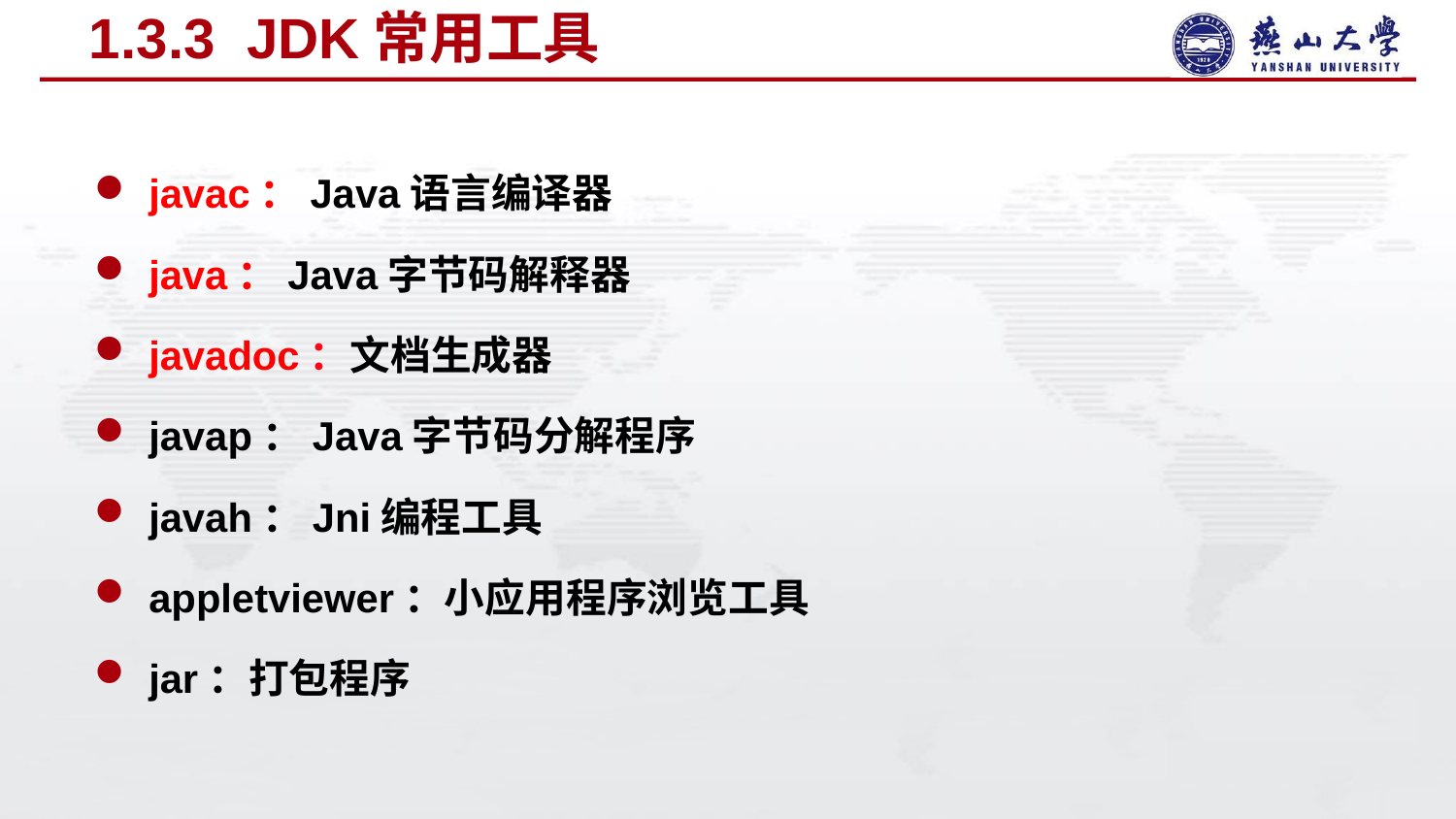

# 1.3.3  JDK常用工具
javac：Java语言编译器
java：Java字节码解释器
javadoc：文档生成器
javap：Java字节码分解程序
javah：Jni编程工具
appletviewer：小应用程序浏览工具
jar：打包程序